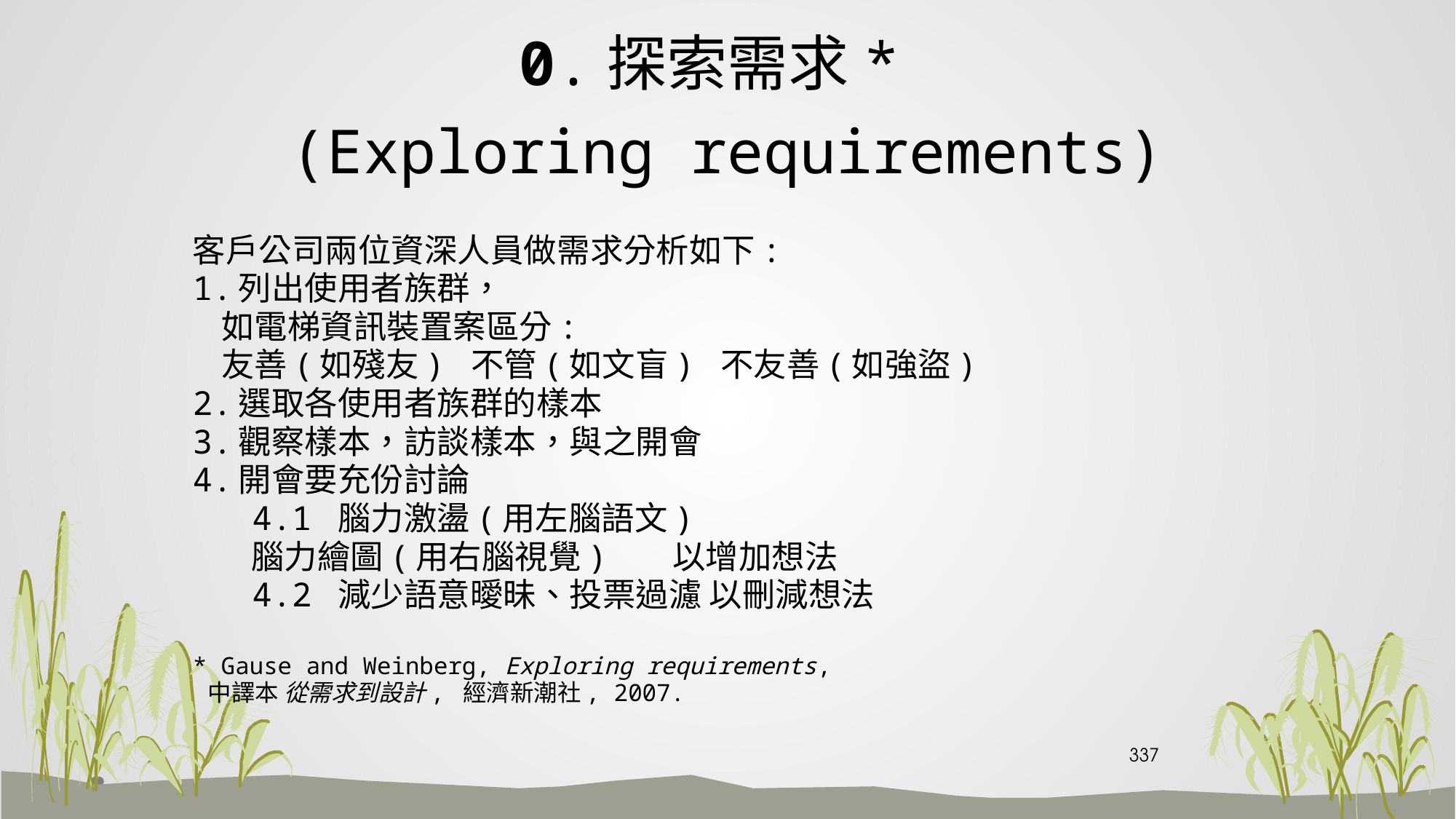

# 0.探索需求* (Exploring requirements)

客戶公司兩位資深人員做需求分析如下:
1.列出使用者族群，
   如電梯資訊裝置案區分:
   友善(如殘友) 不管(如文盲) 不友善(如強盜)
2.選取各使用者族群的樣本
3.觀察樣本，訪談樣本，與之開會
4.開會要充份討論
   4.1 腦力激盪(用左腦語文)
       腦力繪圖(用右腦視覺)   以增加想法
   4.2 減少語意曖昧、投票過濾 以刪減想法

* Gause and Weinberg, Exploring requirements,
  中譯本 從需求到設計, 經濟新潮社, 2007.

337